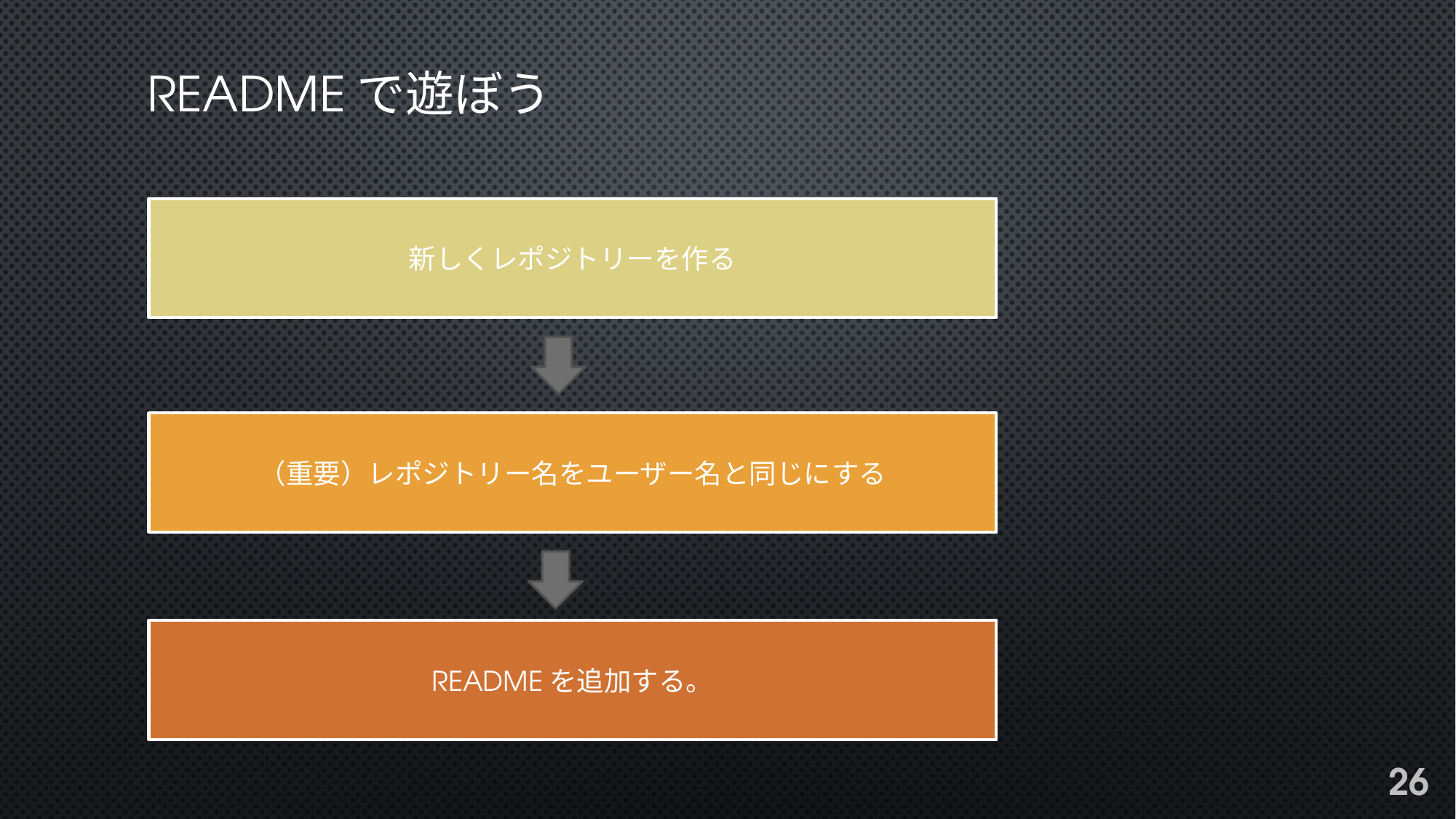

# READMEで遊ぼう
新しくレポジトリーを作る

（重要）レポジトリー名をユーザー名と同じにする

READMEを追加する。
26